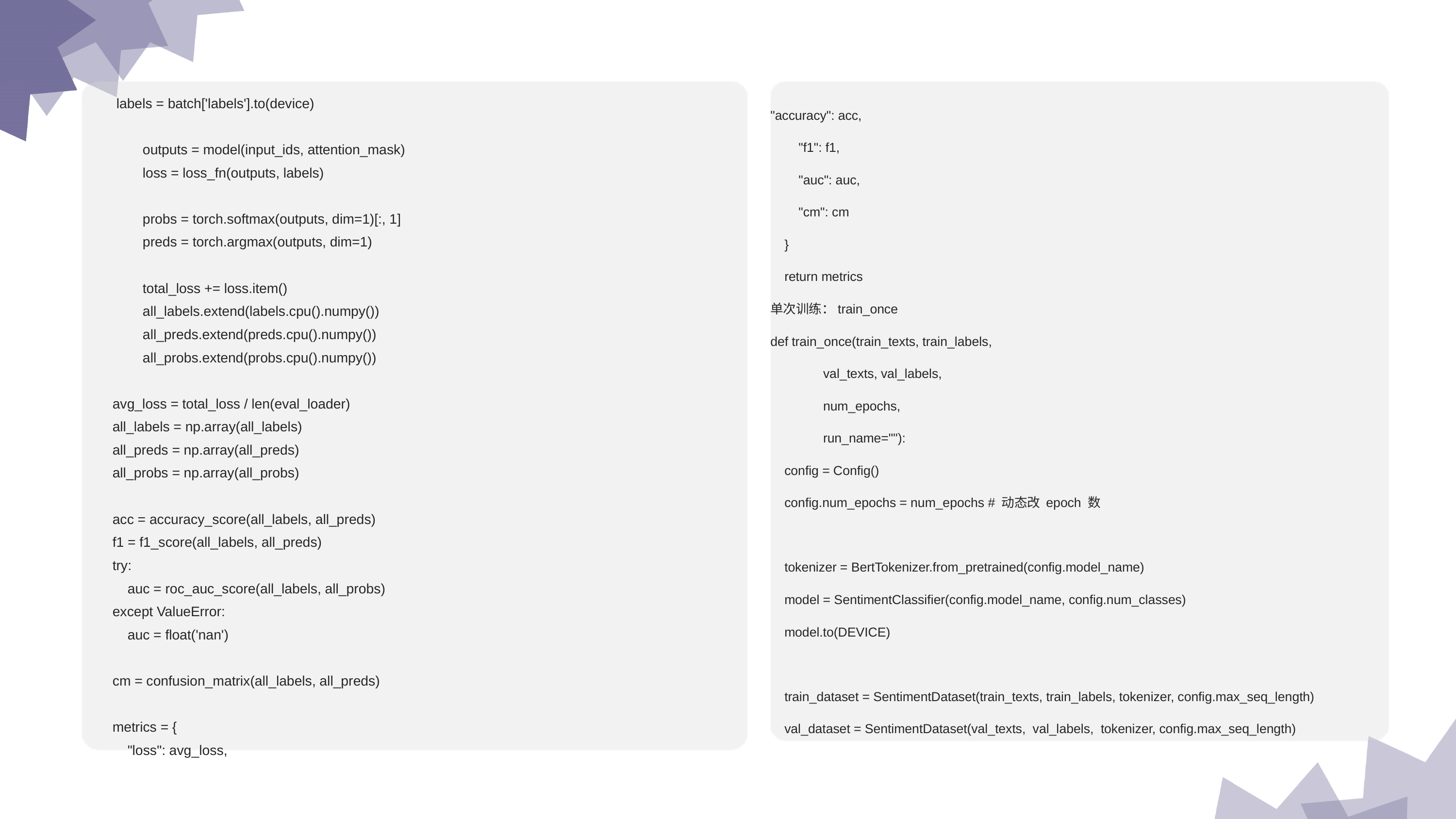

labels = batch['labels'].to(device)

            outputs = model(input_ids, attention_mask)
            loss = loss_fn(outputs, labels)

            probs = torch.softmax(outputs, dim=1)[:, 1]
            preds = torch.argmax(outputs, dim=1)

            total_loss += loss.item()
            all_labels.extend(labels.cpu().numpy())
            all_preds.extend(preds.cpu().numpy())
            all_probs.extend(probs.cpu().numpy())

    avg_loss = total_loss / len(eval_loader)
    all_labels = np.array(all_labels)
    all_preds = np.array(all_preds)
    all_probs = np.array(all_probs)

    acc = accuracy_score(all_labels, all_preds)
    f1 = f1_score(all_labels, all_preds)
    try:
        auc = roc_auc_score(all_labels, all_probs)
    except ValueError:
        auc = float('nan')

    cm = confusion_matrix(all_labels, all_preds)

    metrics = {
        "loss": avg_loss,

"accuracy": acc,
        "f1": f1,
        "auc": auc,
        "cm": cm
    }
    return metrics
单次训练：train_once
def train_once(train_texts, train_labels,
               val_texts, val_labels,
               num_epochs,
               run_name=""):
    config = Config()
    config.num_epochs = num_epochs # 动态改 epoch 数

    tokenizer = BertTokenizer.from_pretrained(config.model_name)
    model = SentimentClassifier(config.model_name, config.num_classes)
    model.to(DEVICE)

    train_dataset = SentimentDataset(train_texts, train_labels, tokenizer, config.max_seq_length)
    val_dataset = SentimentDataset(val_texts,  val_labels,  tokenizer, config.max_seq_length)